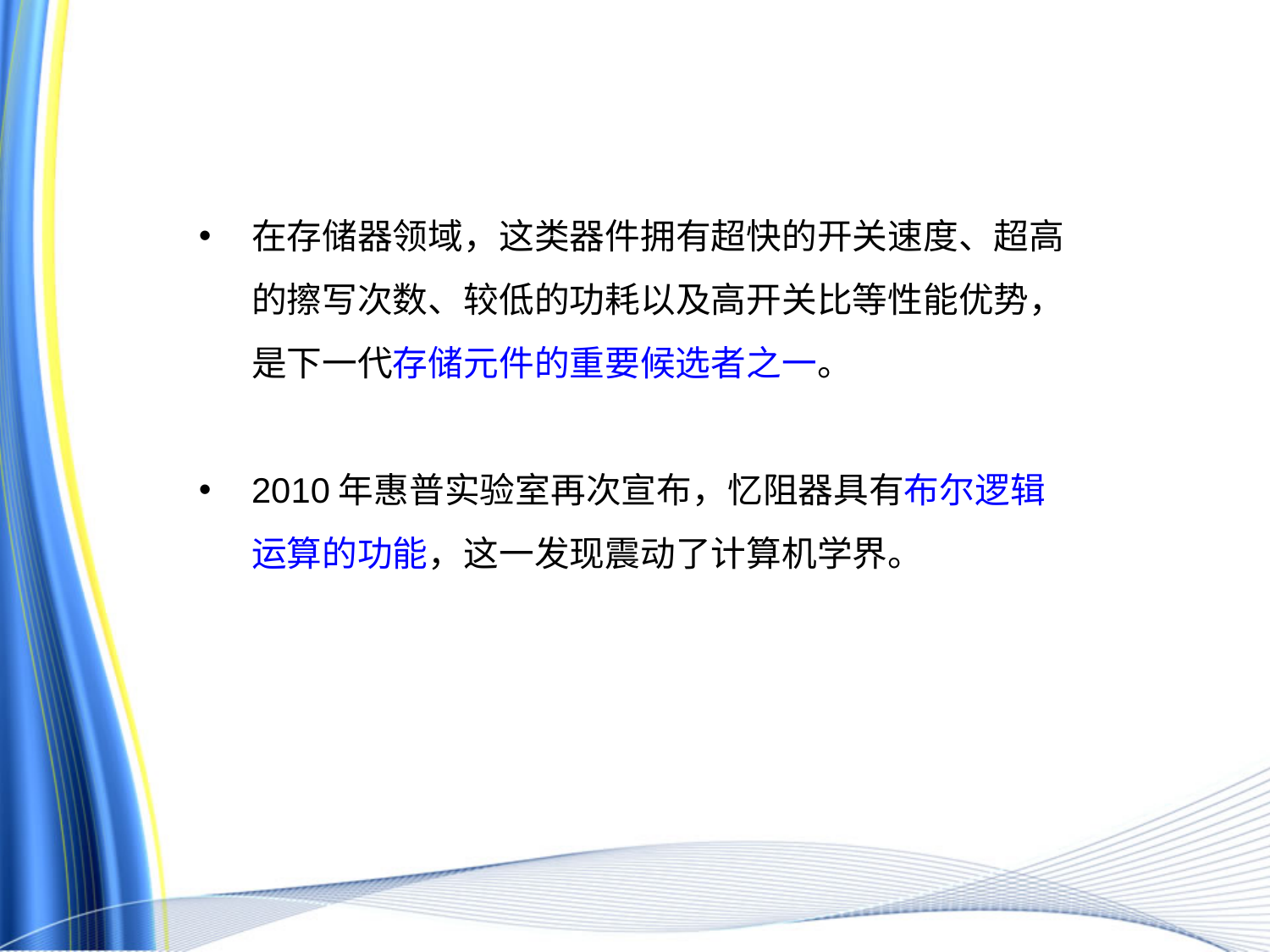

在存储器领域，这类器件拥有超快的开关速度、超高的擦写次数、较低的功耗以及高开关比等性能优势，是下一代存储元件的重要候选者之一。

2010年惠普实验室再次宣布，忆阻器具有布尔逻辑运算的功能，这一发现震动了计算机学界。